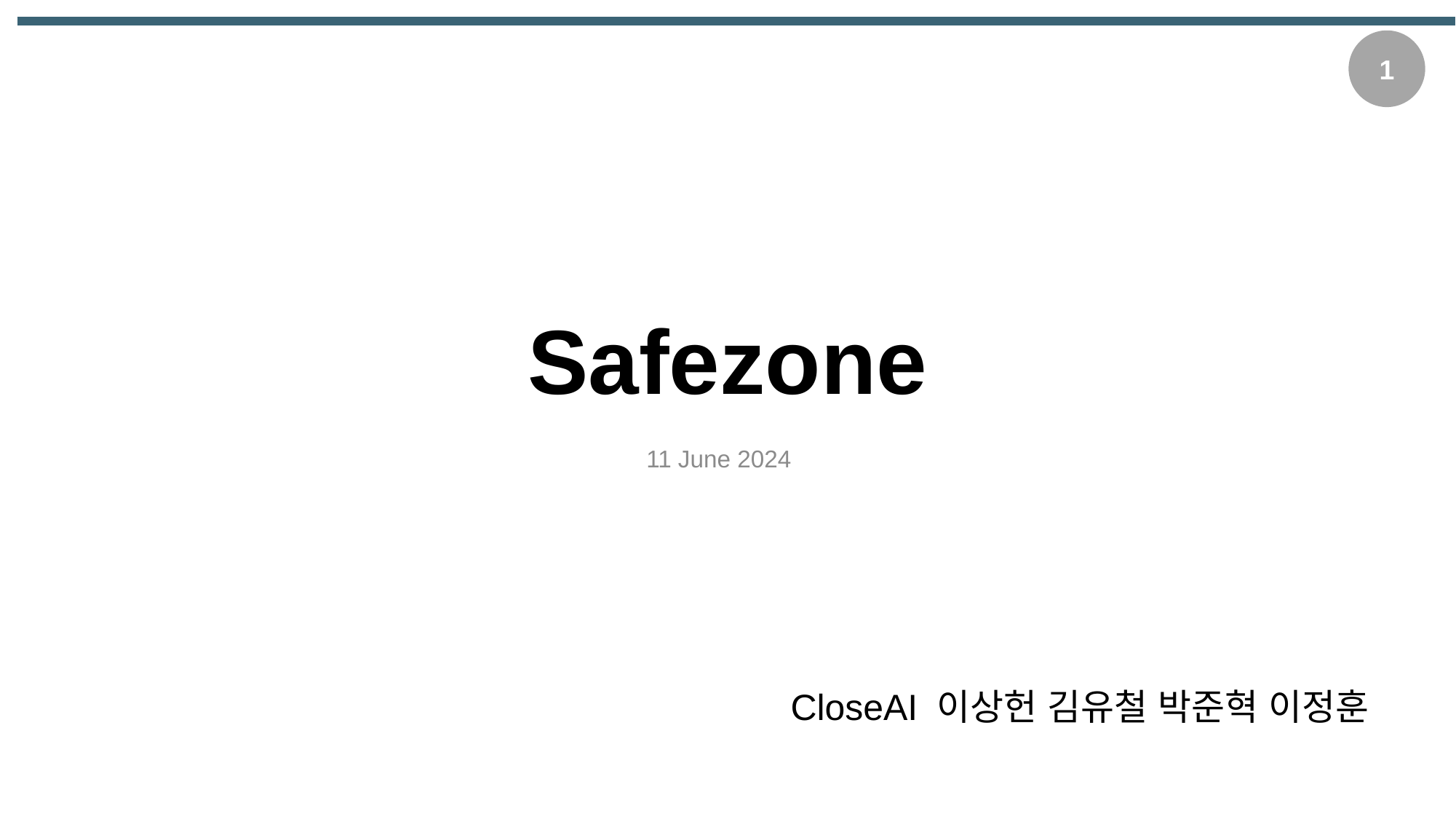

1
# Safezone
11 June 2024
CloseAI 이상헌 김유철 박준혁 이정훈